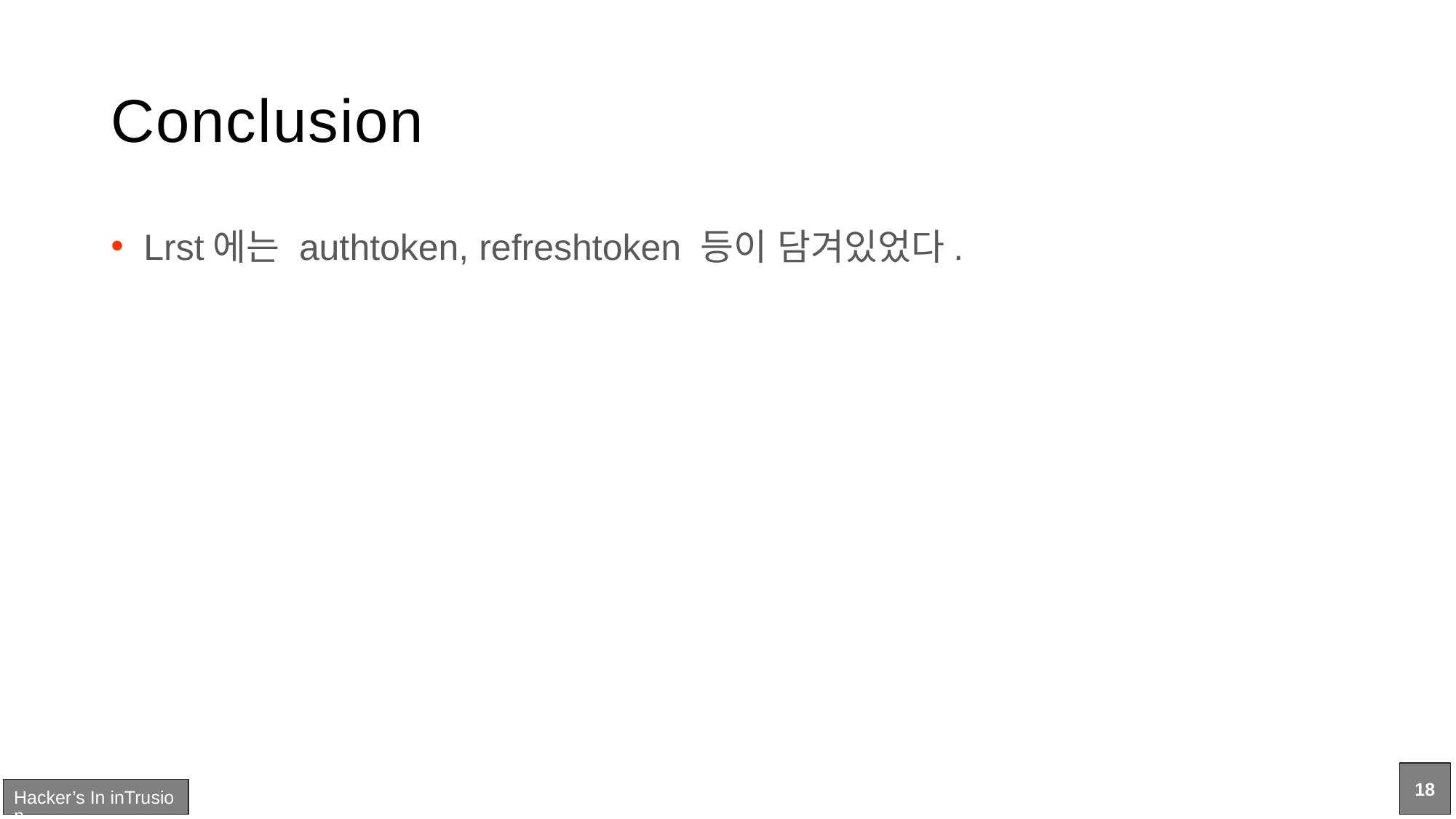

# Conclusion
Lrst에는 authtoken, refreshtoken 등이 담겨있었다.

18
Hacker’s In inTrusion